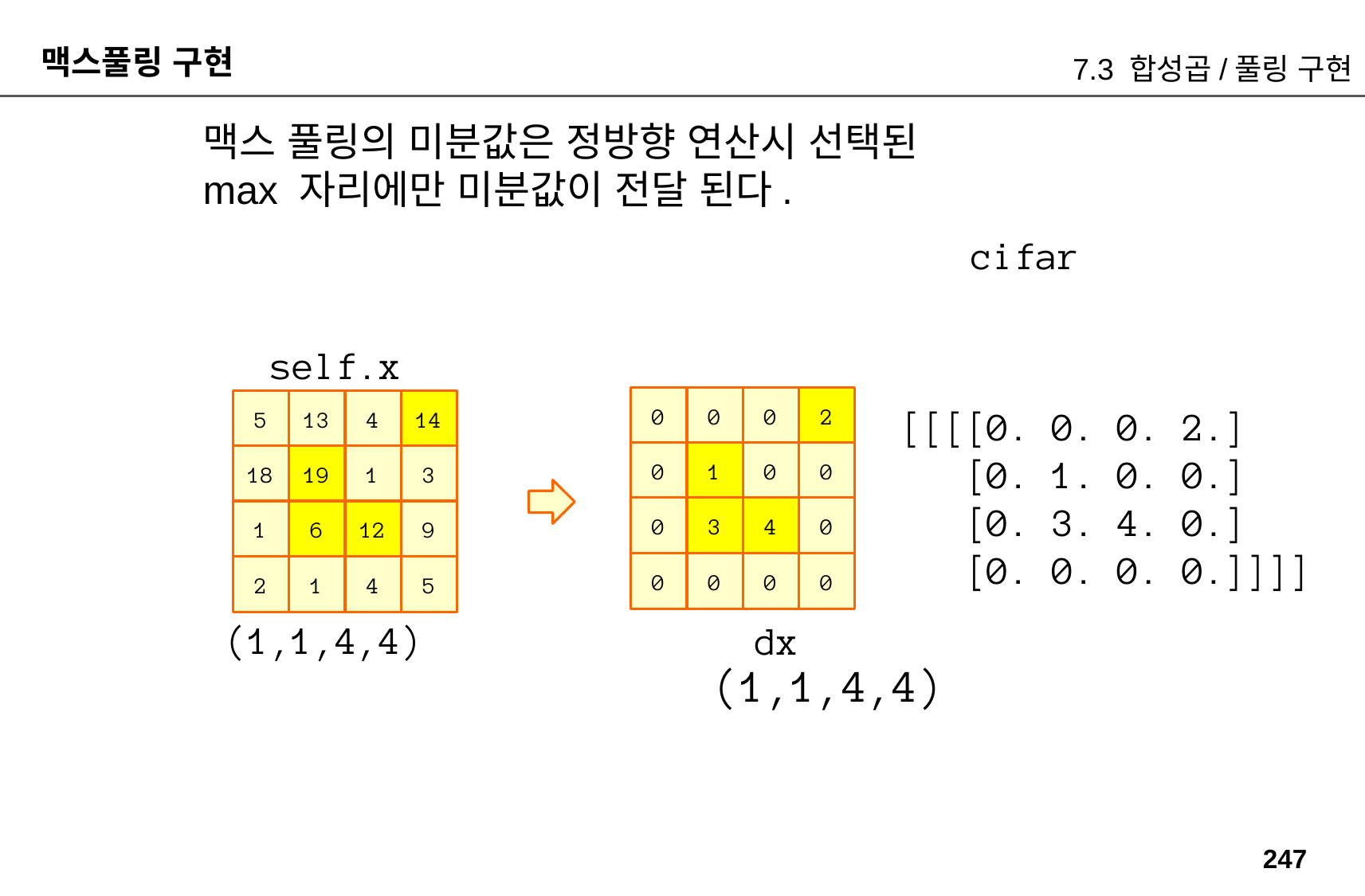

맥스풀링 구현
7.3 합성곱/풀링 구현
맥스 풀링의 미분값은 정방향 연산시 선택된
max 자리에만 미분값이 전달 된다.
cifar
self.x
0
0
0
2
0
1
0
0
0
3
4
0
0
0
0
0
5
13
4
14
18
19
1
3
1
6
12
9
2
1
4
5
[[[[0. 0. 0. 2.]
   [0. 1. 0. 0.]
   [0. 3. 4. 0.]
   [0. 0. 0. 0.]]]]

(1,1,4,4)
dx
(1,1,4,4)